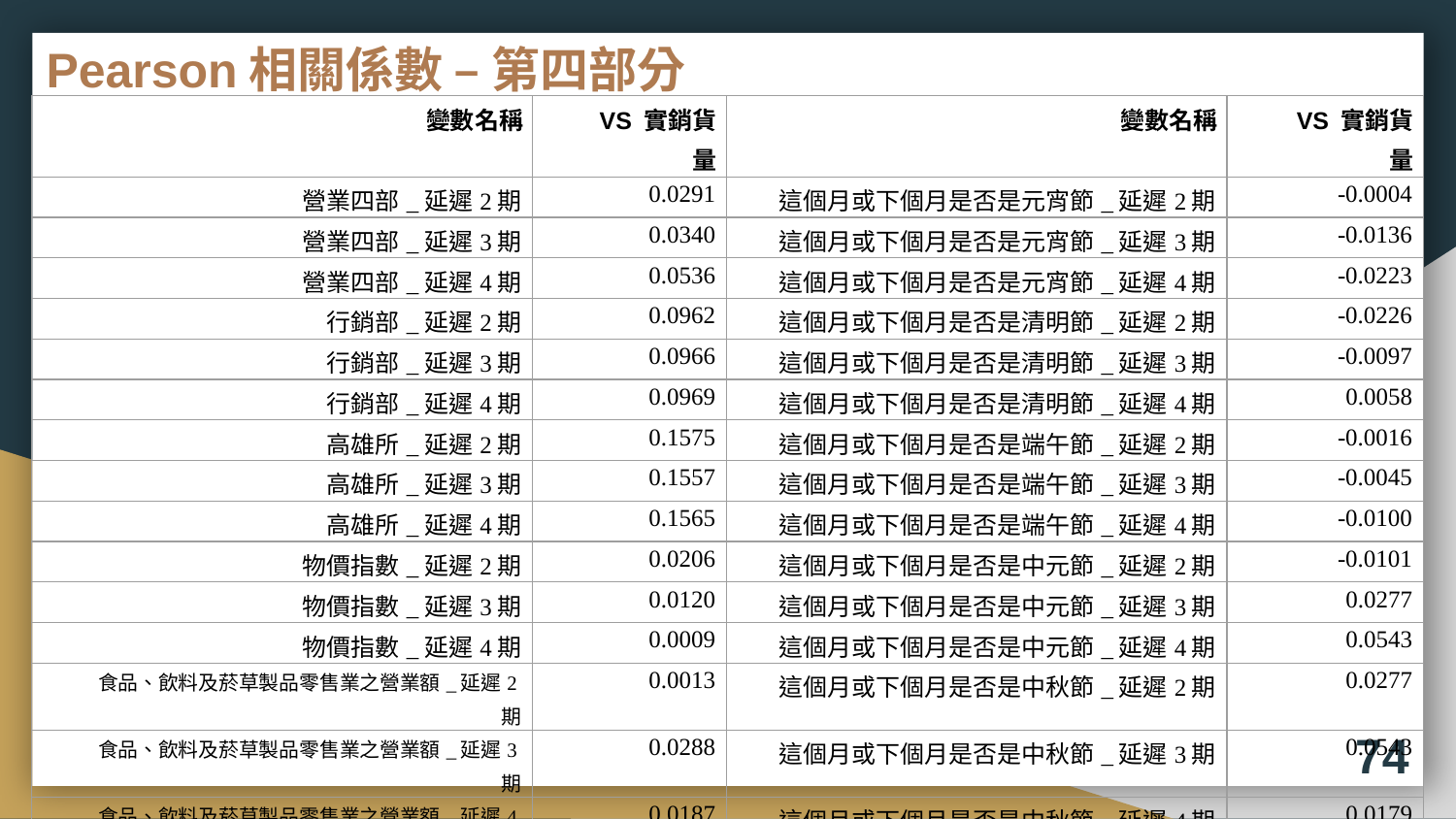

# Pearson相關係數 – 第四部分
| 變數名稱 | VS 實銷貨量 | 變數名稱 | VS 實銷貨量 |
| --- | --- | --- | --- |
| 營業四部\_延遲2期 | 0.0291 | 這個月或下個月是否是元宵節\_延遲2期 | -0.0004 |
| 營業四部\_延遲3期 | 0.0340 | 這個月或下個月是否是元宵節\_延遲3期 | -0.0136 |
| 營業四部\_延遲4期 | 0.0536 | 這個月或下個月是否是元宵節\_延遲4期 | -0.0223 |
| 行銷部\_延遲2期 | 0.0962 | 這個月或下個月是否是清明節\_延遲2期 | -0.0226 |
| 行銷部\_延遲3期 | 0.0966 | 這個月或下個月是否是清明節\_延遲3期 | -0.0097 |
| 行銷部\_延遲4期 | 0.0969 | 這個月或下個月是否是清明節\_延遲4期 | 0.0058 |
| 高雄所\_延遲2期 | 0.1575 | 這個月或下個月是否是端午節\_延遲2期 | -0.0016 |
| 高雄所\_延遲3期 | 0.1557 | 這個月或下個月是否是端午節\_延遲3期 | -0.0045 |
| 高雄所\_延遲4期 | 0.1565 | 這個月或下個月是否是端午節\_延遲4期 | -0.0100 |
| 物價指數\_延遲2期 | 0.0206 | 這個月或下個月是否是中元節\_延遲2期 | -0.0101 |
| 物價指數\_延遲3期 | 0.0120 | 這個月或下個月是否是中元節\_延遲3期 | 0.0277 |
| 物價指數\_延遲4期 | 0.0009 | 這個月或下個月是否是中元節\_延遲4期 | 0.0543 |
| 食品、飲料及菸草製品零售業之營業額\_延遲2期 | 0.0013 | 這個月或下個月是否是中秋節\_延遲2期 | 0.0277 |
| 食品、飲料及菸草製品零售業之營業額\_延遲3期 | 0.0288 | 這個月或下個月是否是中秋節\_延遲3期 | 0.0543 |
| 食品、飲料及菸草製品零售業之營業額\_延遲4期 | 0.0187 | 這個月或下個月是否是中秋節\_延遲4期 | 0.0179 |
| 這個月或下個月是否是春節\_延遲2期 | 0.0001 | 日正月營業額\_延遲2期 | -0.0026 |
| 這個月或下個月是否是春節\_延遲3期 | -0.0067 | 日正月營業額\_延遲3期 | 0.0154 |
| 這個月或下個月是否是春節\_延遲4期 | -0.0174 | 日正月營業額\_延遲4期 | 0.0192 |
74